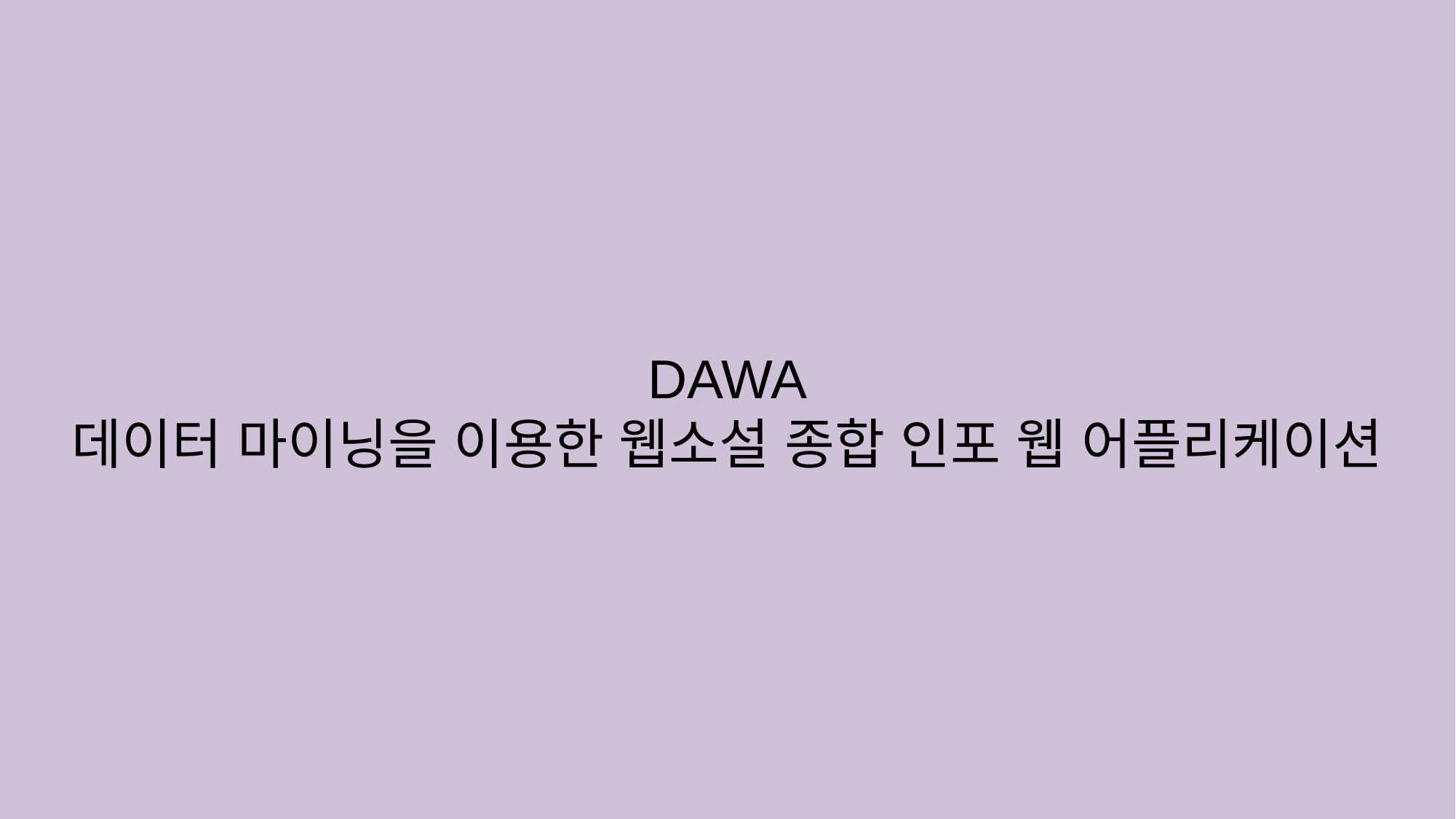

DAWA
데이터 마이닝을 이용한 웹소설 종합 인포 웹 어플리케이션